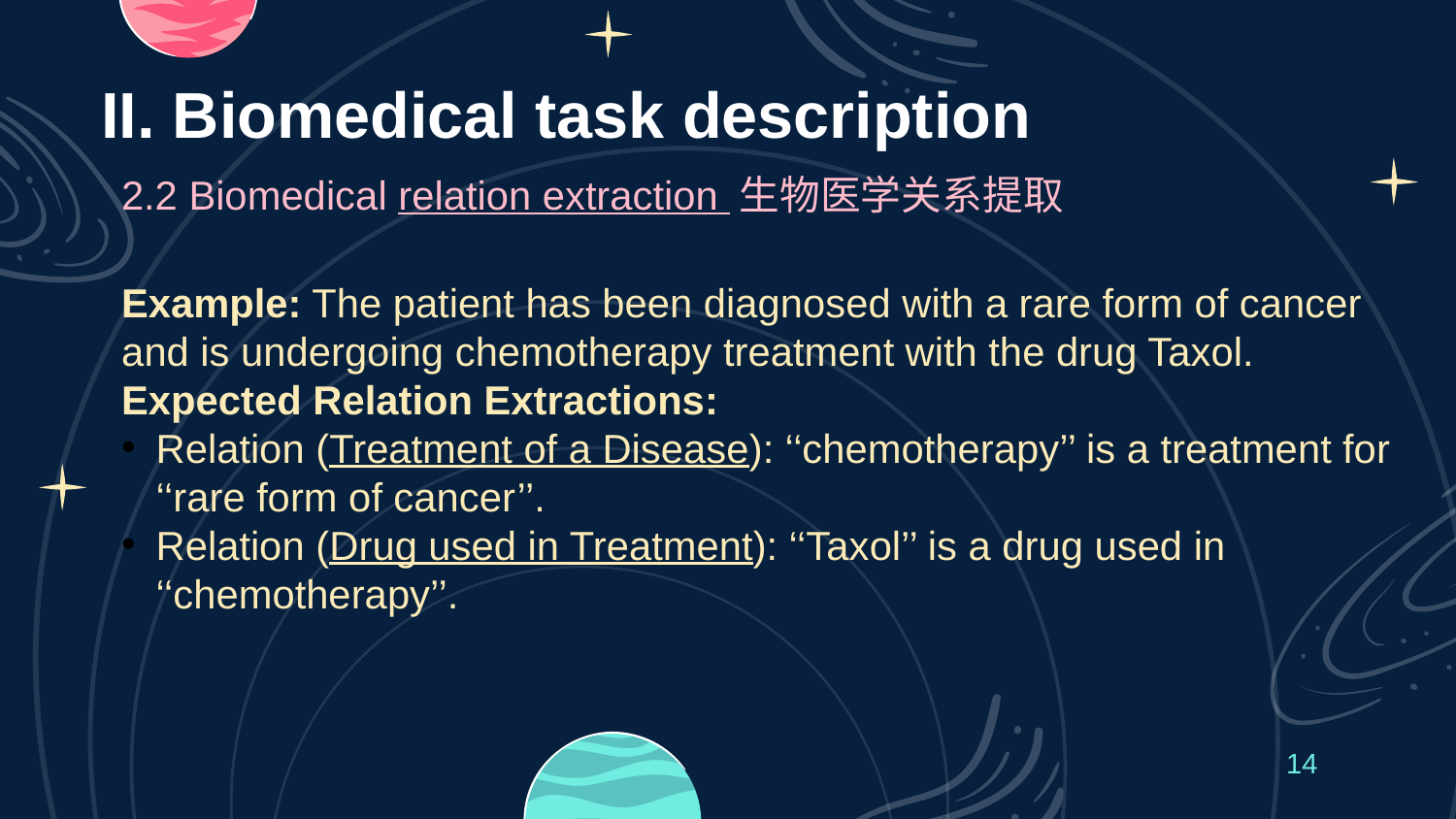

# II. Biomedical task description
2.2 Biomedical relation extraction 生物医学关系提取
Example: The patient has been diagnosed with a rare form of cancer and is undergoing chemotherapy treatment with the drug Taxol.
Expected Relation Extractions:
Relation (Treatment of a Disease): ‘‘chemotherapy’’ is a treatment for ‘‘rare form of cancer’’.
Relation (Drug used in Treatment): ‘‘Taxol’’ is a drug used in ‘‘chemotherapy’’.

14